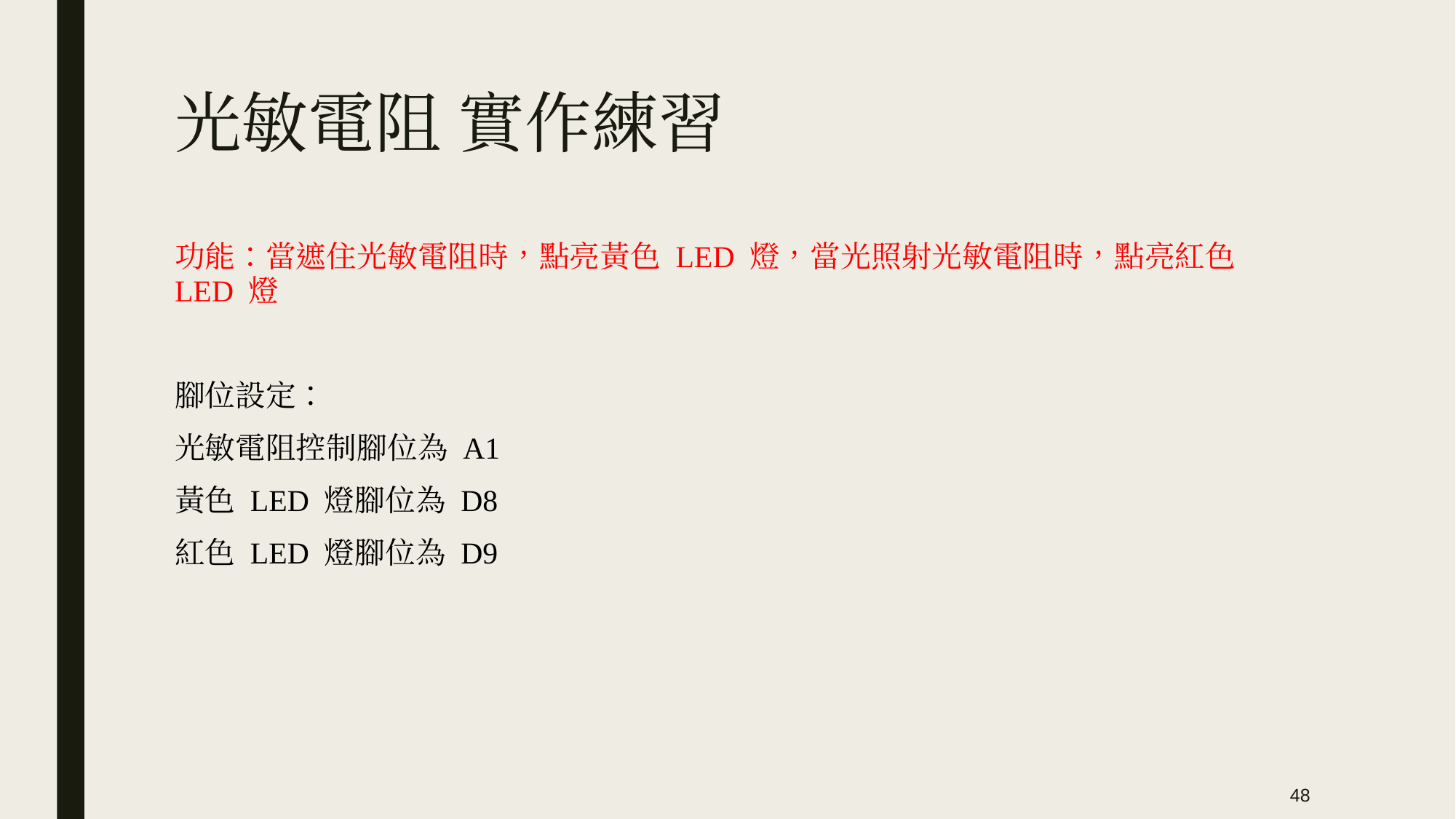

光敏電阻 實作練習

功能：當遮住光敏電阻時，點亮黃色 LED 燈，當光照射光敏電阻時，點亮紅色 LED 燈

腳位設定：
光敏電阻控制腳位為 A1
黃色 LED 燈腳位為 D8
紅色 LED 燈腳位為 D9
48